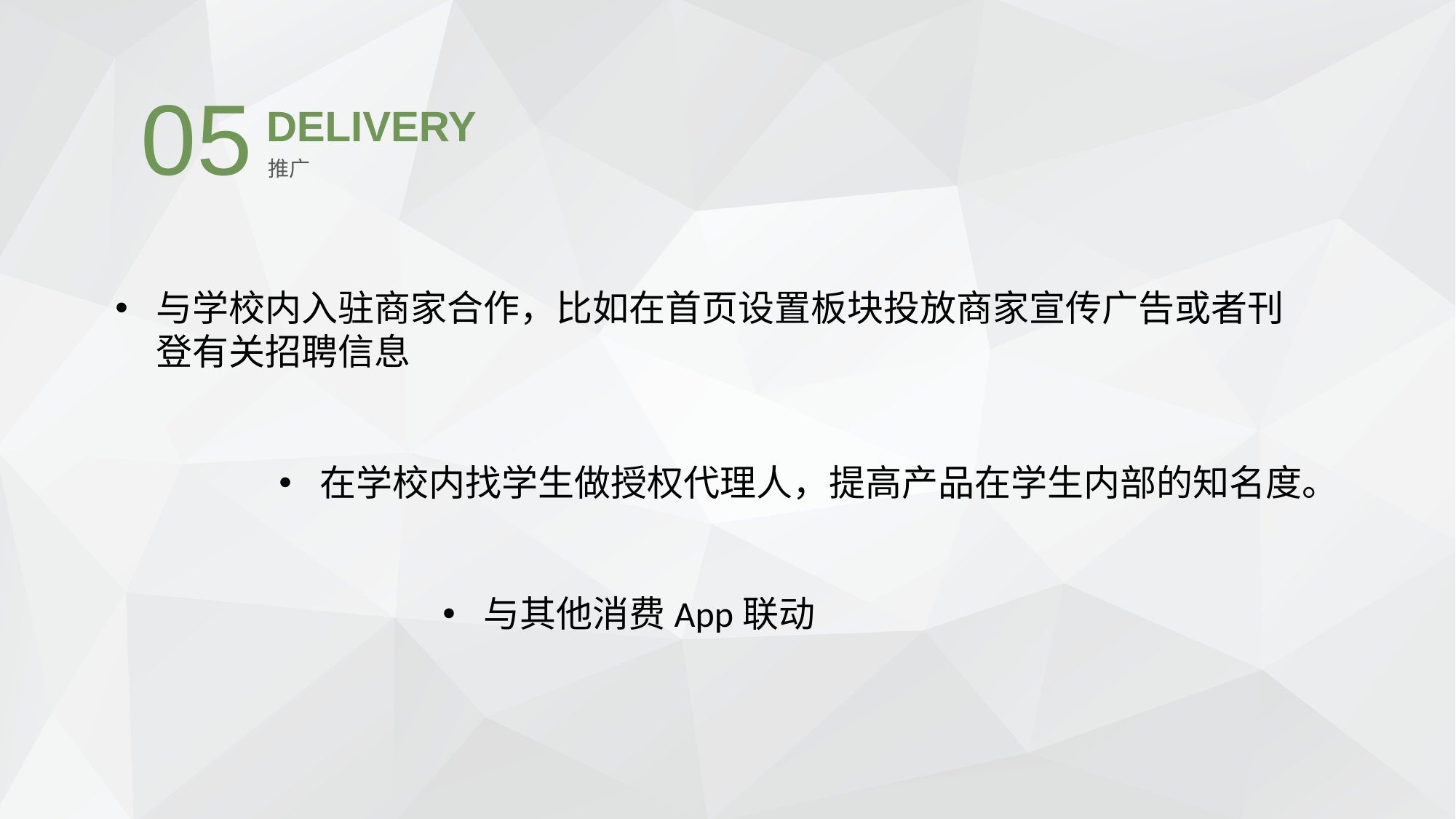

05
DELIVERY
推广
与学校内入驻商家合作，比如在首页设置板块投放商家宣传广告或者刊登有关招聘信息

在学校内找学生做授权代理人，提高产品在学生内部的知名度。

与其他消费App联动